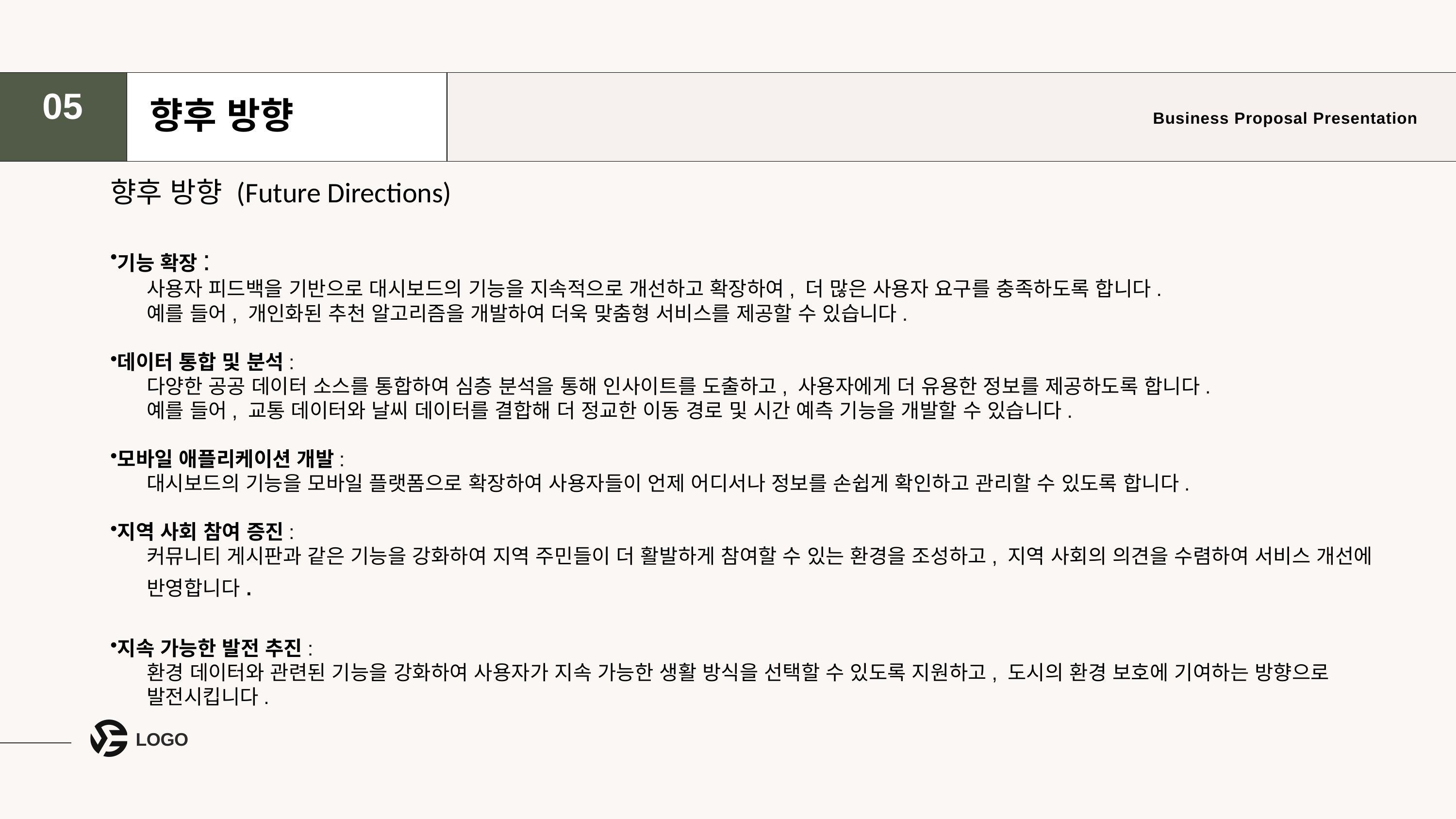

05

향후 방향

Business Proposal Presentation
향후 방향 (Future Directions)

기능 확장:
사용자 피드백을 기반으로 대시보드의 기능을 지속적으로 개선하고 확장하여, 더 많은 사용자 요구를 충족하도록 합니다.
예를 들어, 개인화된 추천 알고리즘을 개발하여 더욱 맞춤형 서비스를 제공할 수 있습니다.

데이터 통합 및 분석:
다양한 공공 데이터 소스를 통합하여 심층 분석을 통해 인사이트를 도출하고, 사용자에게 더 유용한 정보를 제공하도록 합니다.
예를 들어, 교통 데이터와 날씨 데이터를 결합해 더 정교한 이동 경로 및 시간 예측 기능을 개발할 수 있습니다.

모바일 애플리케이션 개발:
대시보드의 기능을 모바일 플랫폼으로 확장하여 사용자들이 언제 어디서나 정보를 손쉽게 확인하고 관리할 수 있도록 합니다.

지역 사회 참여 증진:
커뮤니티 게시판과 같은 기능을 강화하여 지역 주민들이 더 활발하게 참여할 수 있는 환경을 조성하고, 지역 사회의 의견을 수렴하여 서비스 개선에 반영합니다.

지속 가능한 발전 추진:
환경 데이터와 관련된 기능을 강화하여 사용자가 지속 가능한 생활 방식을 선택할 수 있도록 지원하고, 도시의 환경 보호에 기여하는 방향으로 발전시킵니다.

LOGO